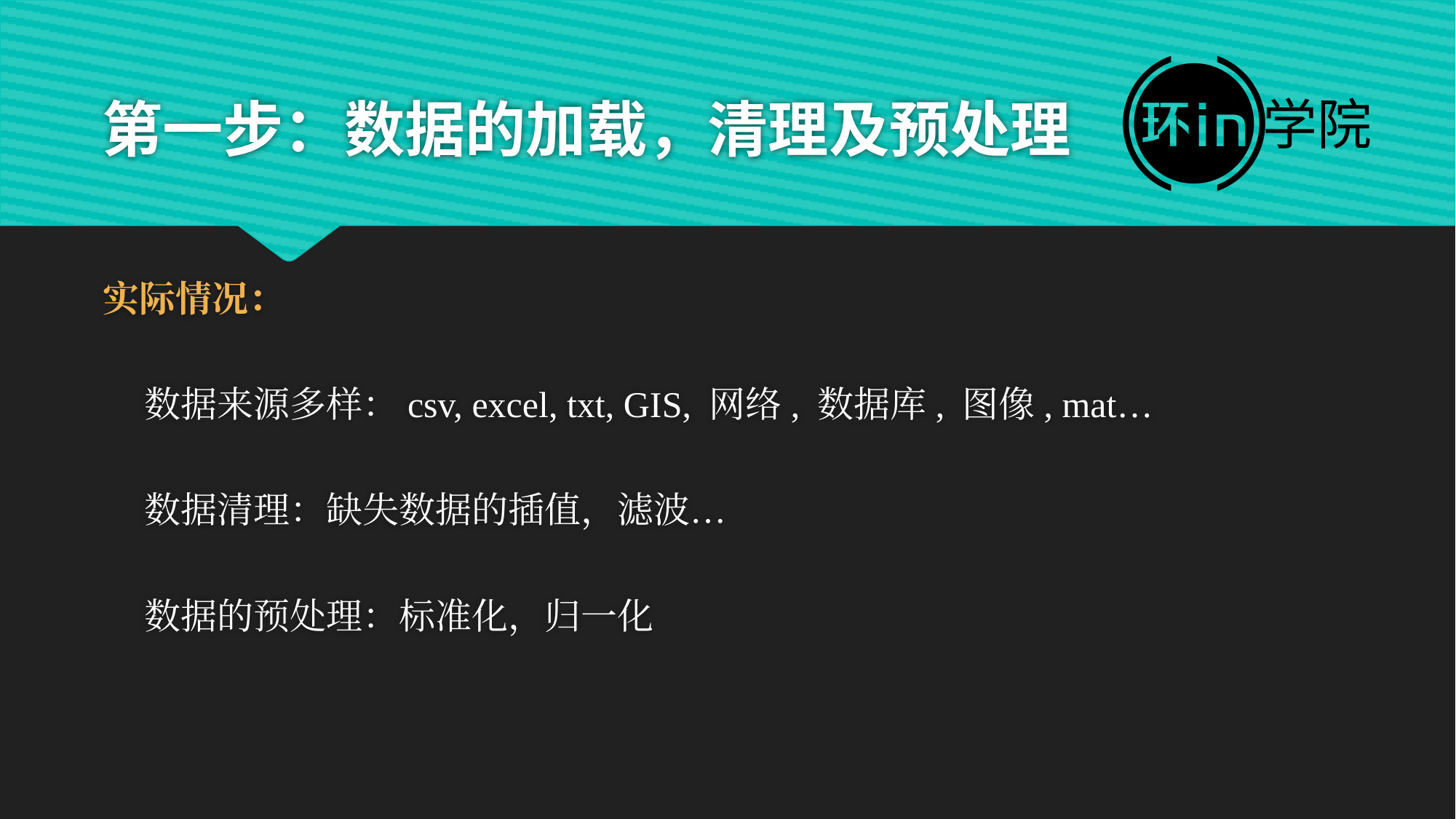

# 第一步：数据的加载，清理及预处理
实际情况：

数据来源多样：csv, excel, txt, GIS, 网络, 数据库, 图像, mat…

数据清理：缺失数据的插值，滤波…

数据的预处理：标准化，归一化